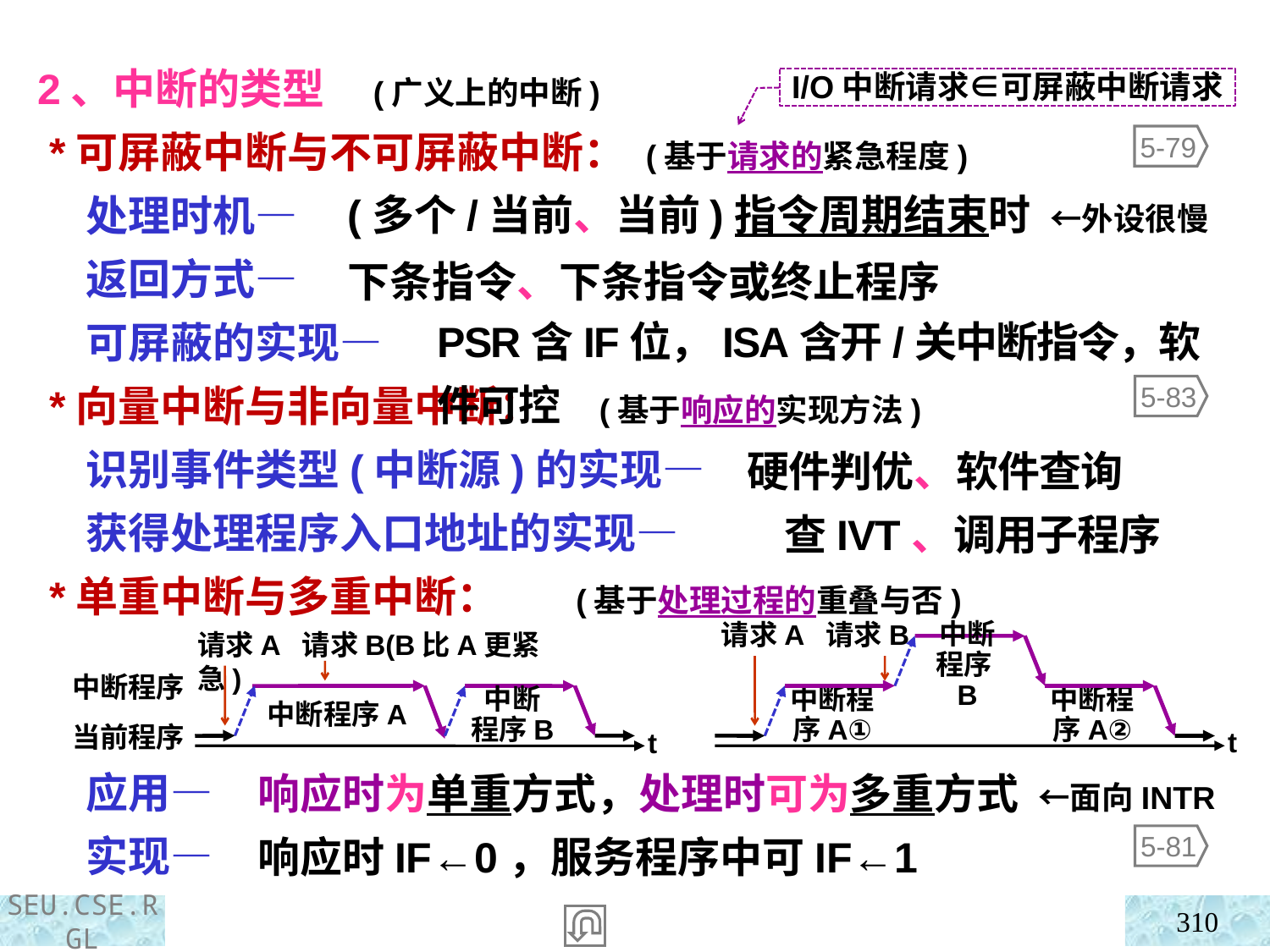

2、中断的类型    (广义上的中断)
 *可屏蔽中断与不可屏蔽中断： (基于请求的紧急程度)
    处理时机—
    返回方式—
    可屏蔽的实现—
 *向量中断与非向量中断：     (基于响应的实现方法)
    识别事件类型(中断源)的实现—
    获得处理程序入口地址的实现—
 *单重中断与多重中断：       (基于处理过程的重叠与否)

    应用—
    实现—
I/O中断请求∈可屏蔽中断请求
5-79
(多个/当前、当前)指令周期结束时  ←外设很慢
下条指令、下条指令或终止程序
PSR含IF位，ISA含开/关中断指令，软件可控
5-83
硬件判优、软件查询
   查IVT、调用子程序
请求A  请求B

中断
程序B

中断程序A①

中断程序A②
t

请求A  请求B(B比A更紧急)

中断程序
当前程序

中断程序A

中断
程序B

t

响应时为单重方式，处理时可为多重方式  ←面向INTR
响应时IF←0，服务程序中可IF←1
5-81
310